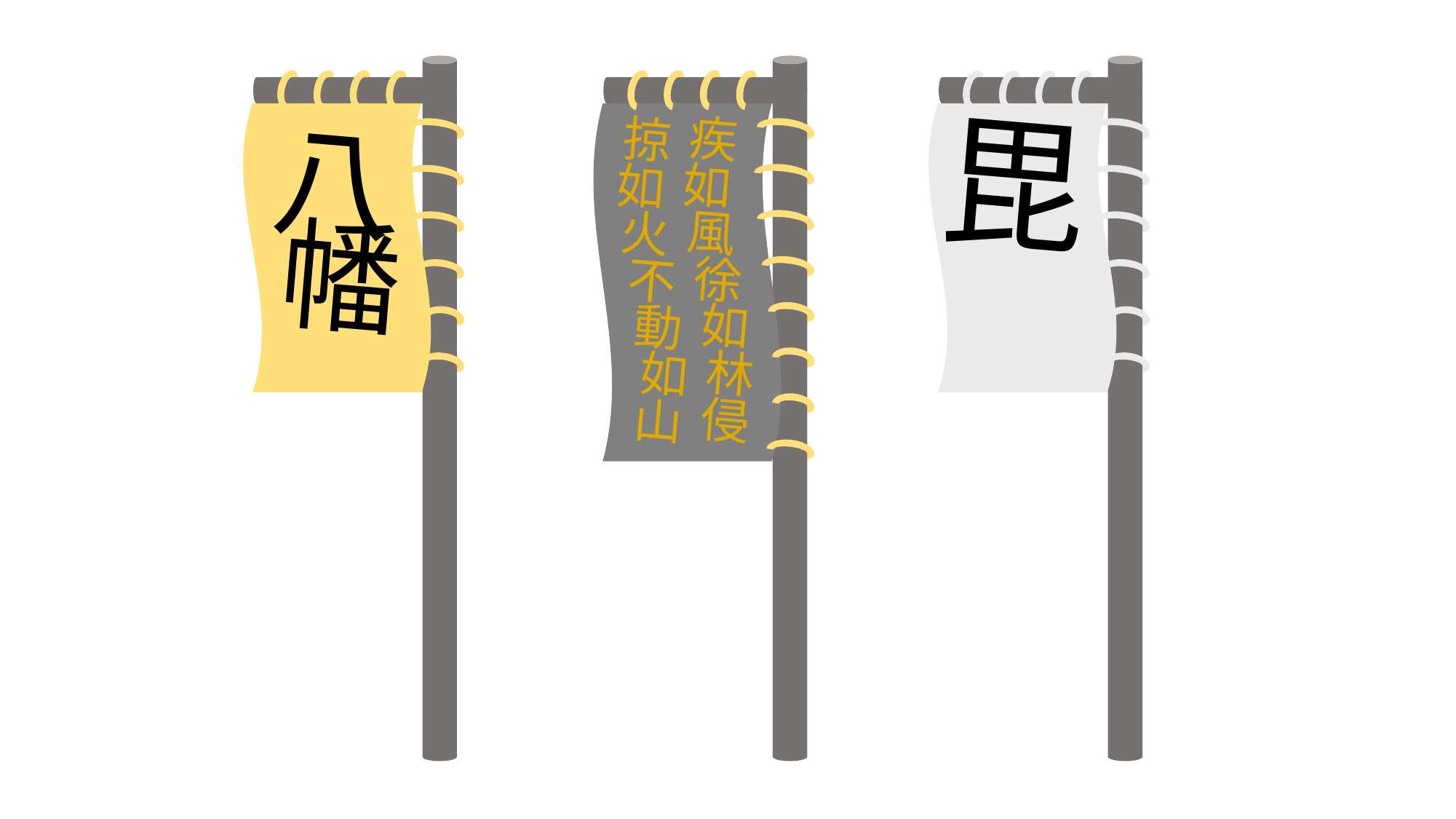

毘
八
疾
掠

如
如

幡
風
火

徐
不

如
動

林
如

侵
山